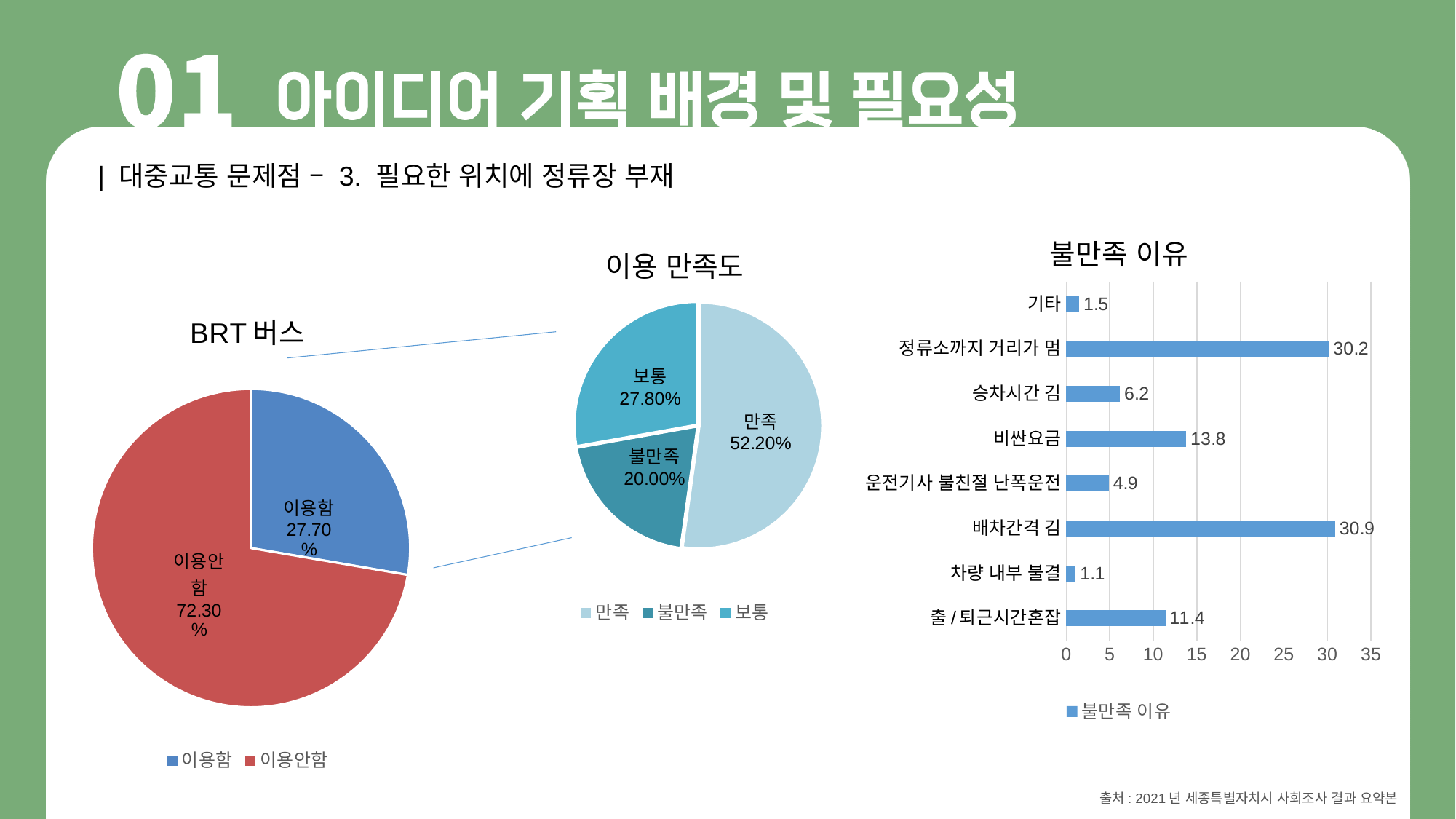

| 대중교통 문제점 – 3. 필요한 위치에 정류장 부재

### Chart: 불만족 이유

| Category | 불만족 이유 |
|---|---|
| 출/퇴근시간혼잡 | 11.4 |
| 차량 내부 불결 | 1.1 |
| 배차간격 김 | 30.9 |
| 운전기사 불친절 난폭운전 | 4.9 |
| 비싼요금 | 13.8 |
| 승차시간 김 | 6.2 |
| 정류소까지 거리가 멈 | 30.2 |
| 기타 | 1.5 |

### Chart: 이용 만족도

| Category | 이용 만족도 |
|---|---|
| 만족 | 0.522 |
| 불만족 | 0.2 |
| 보통 | 0.278 |

### Chart: BRT버스

| Category | BRT버스 |
|---|---|
| 이용함 | 0.277 |
| 이용안함 | 0.723 |
출처: 2021년 세종특별자치시 사회조사 결과 요약본